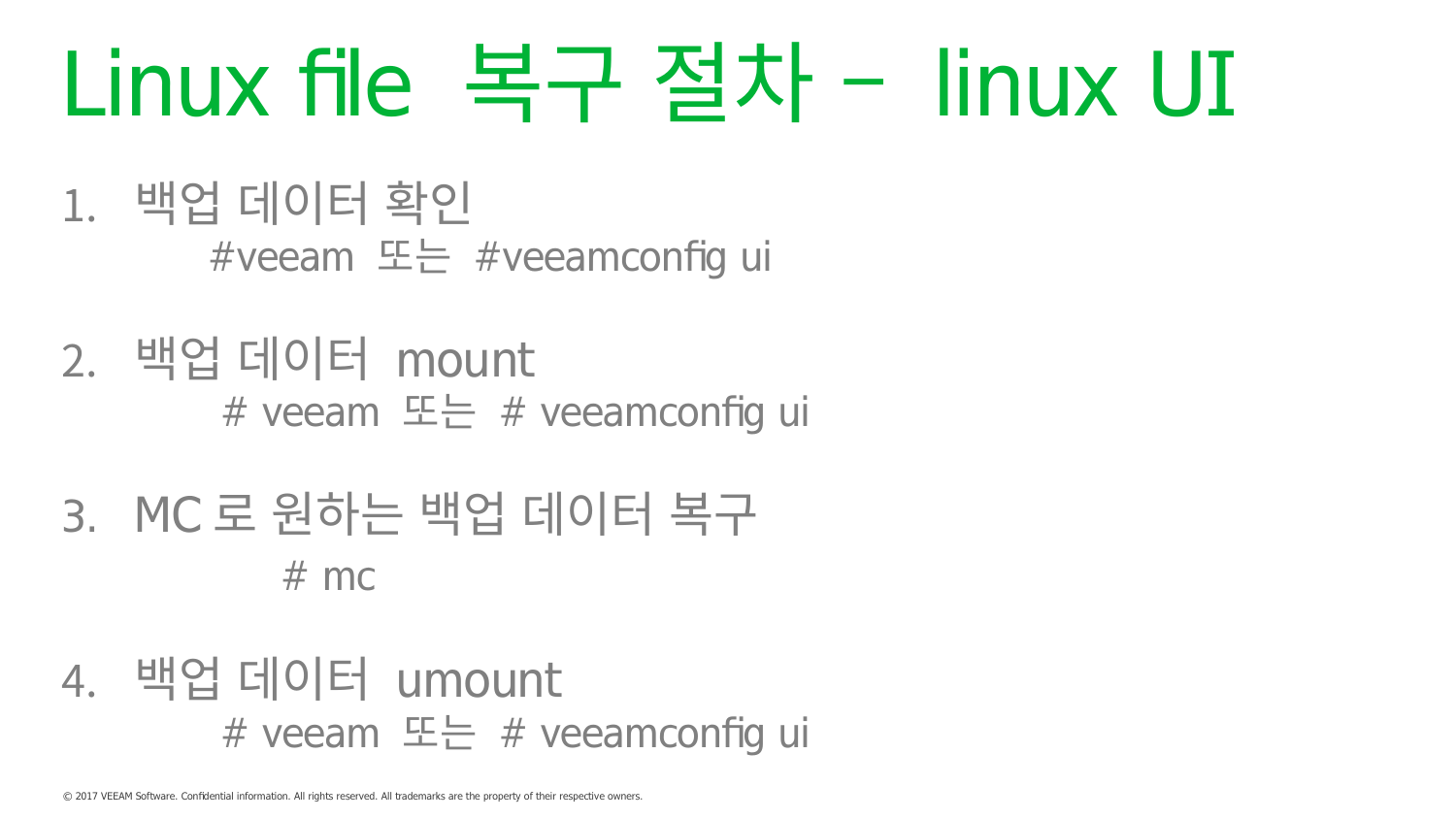

# Linux file 복구 절차 – linux UI
백업 데이터 확인
	#veeam 또는 #veeamconfig ui

백업 데이터 mount
	 # veeam 또는 # veeamconfig ui

MC로 원하는 백업 데이터 복구
	# mc
백업 데이터 umount
	 # veeam 또는 # veeamconfig ui